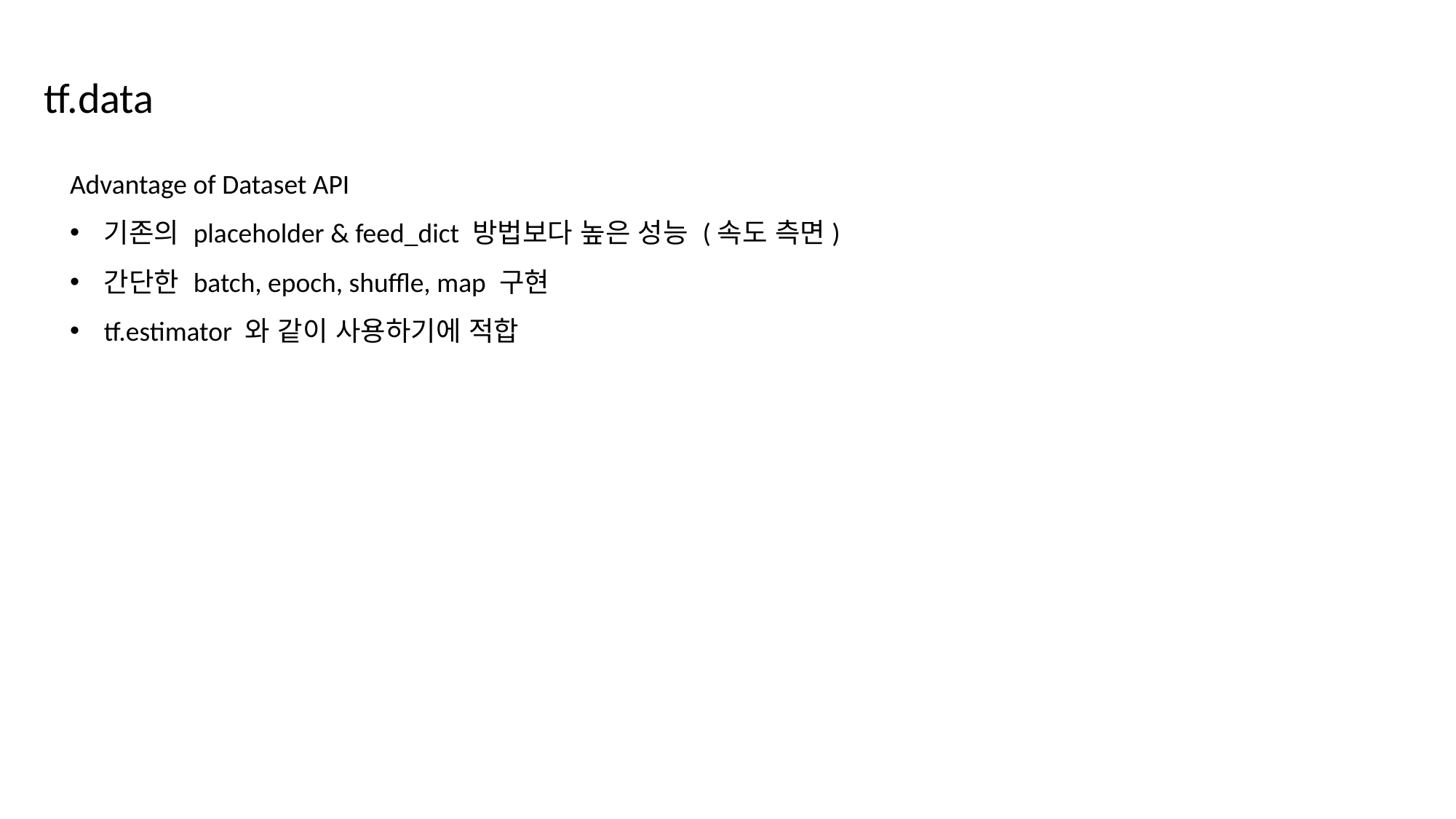

tf.data
Advantage of Dataset API
기존의 placeholder & feed_dict 방법보다 높은 성능 (속도 측면)
간단한 batch, epoch, shuffle, map 구현
tf.estimator 와 같이 사용하기에 적합